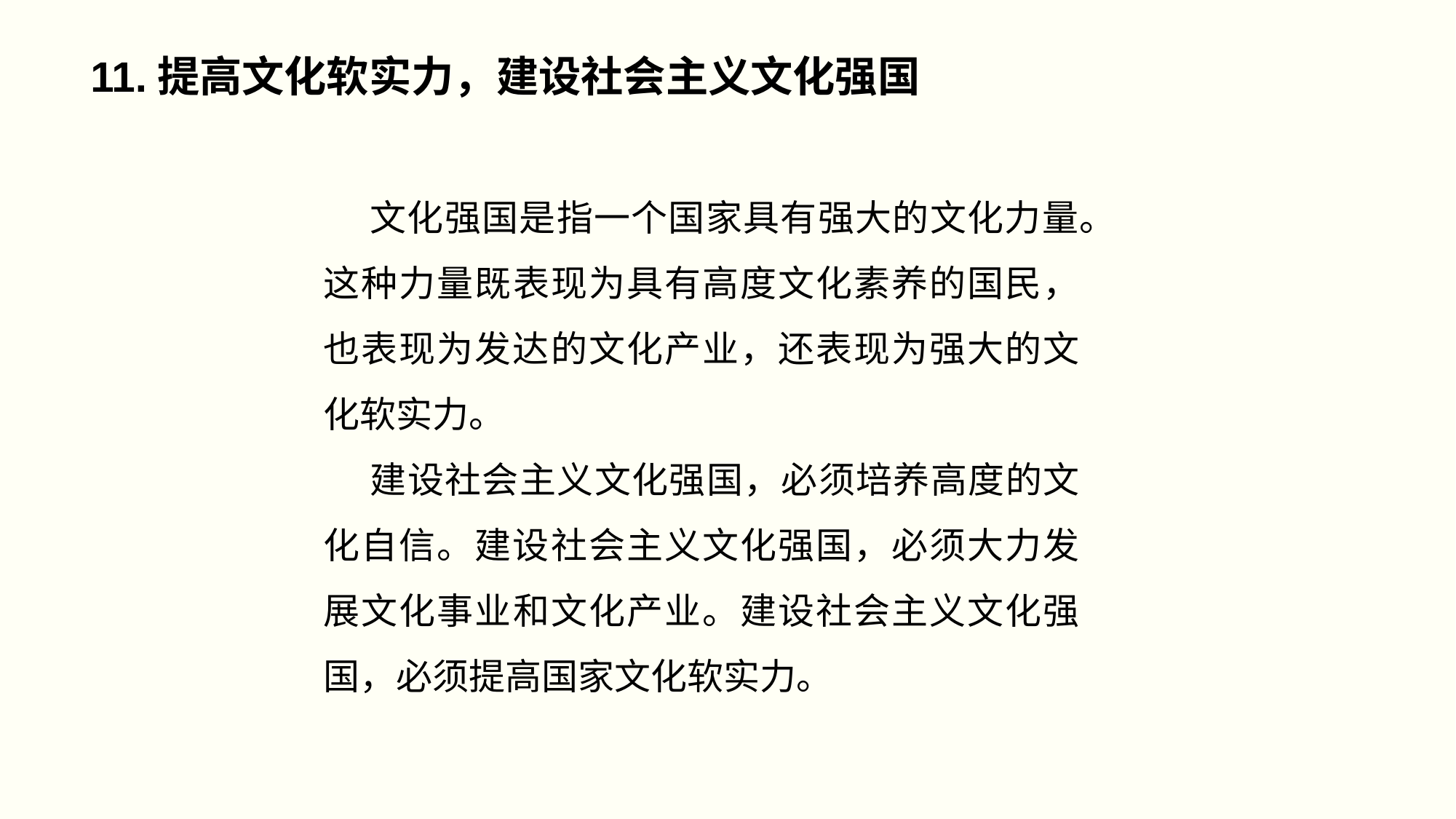

11.提高文化软实力，建设社会主义文化强国
    文化强国是指一个国家具有强大的文化力量。这种力量既表现为具有高度文化素养的国民，也表现为发达的文化产业，还表现为强大的文化软实力。
    建设社会主义文化强国，必须培养高度的文化自信。建设社会主义文化强国，必须大力发展文化事业和文化产业。建设社会主义文化强国，必须提高国家文化软实力。